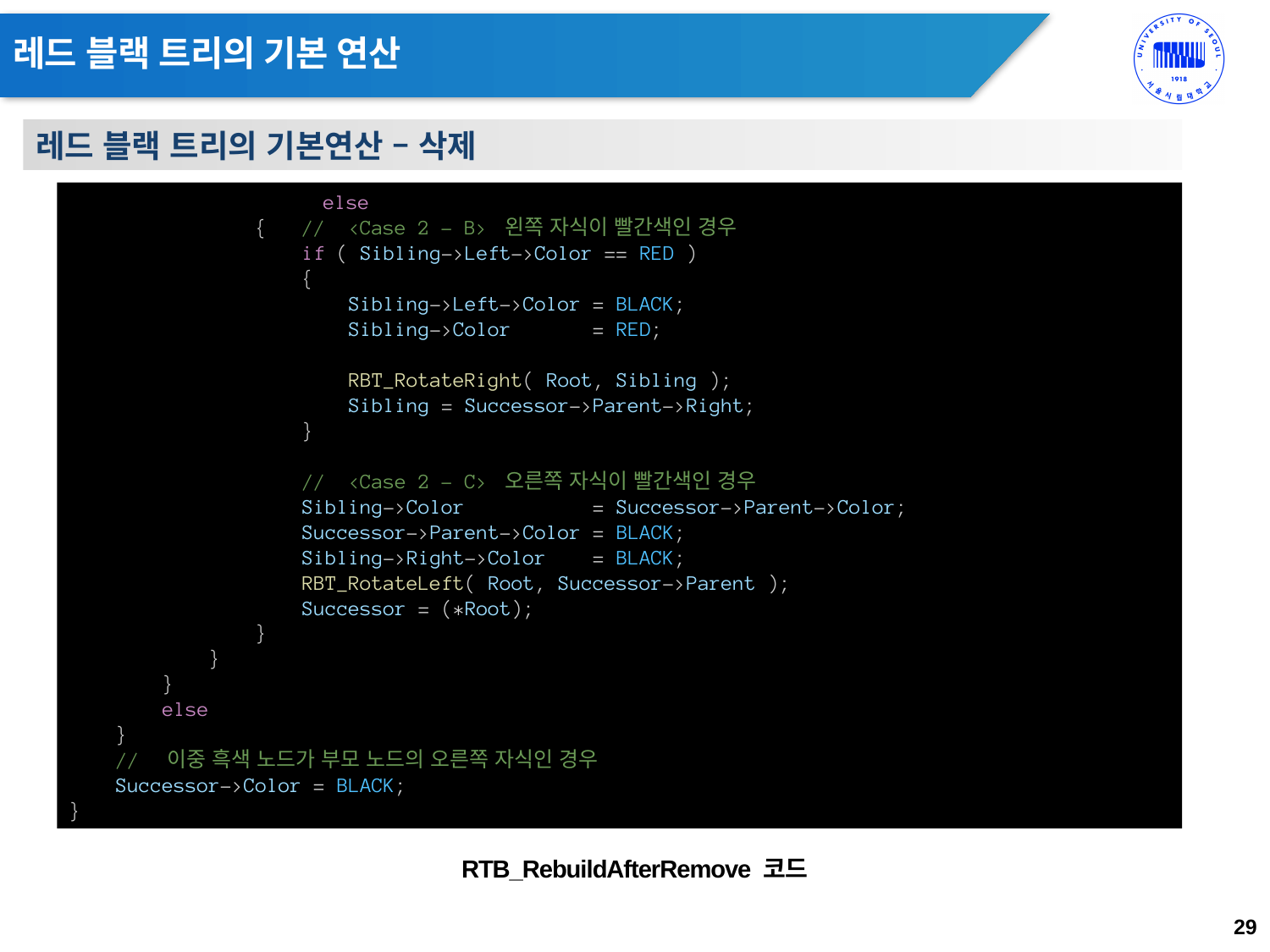

# 레드 블랙 트리의 기본 연산
레드 블랙 트리의 기본연산 – 삭제
		else
                {   //  <Case 2 - B> 왼쪽 자식이 빨간색인 경우
                    if ( Sibling->Left->Color == RED )
                    {
                        Sibling->Left->Color = BLACK;
                        Sibling->Color       = RED;
                        RBT_RotateRight( Root, Sibling );
                        Sibling = Successor->Parent->Right;
                    }

                    //  <Case 2 - C> 오른쪽 자식이 빨간색인 경우
                    Sibling->Color           = Successor->Parent->Color;
                    Successor->Parent->Color = BLACK;
                    Sibling->Right->Color    = BLACK;
                    RBT_RotateLeft( Root, Successor->Parent );
                    Successor = (*Root);
                }
            }
        }
        else
    }
    //  이중 흑색 노드가 부모 노드의 오른쪽 자식인 경우
    Successor->Color = BLACK;
}
RTB_RebuildAfterRemove 코드
29